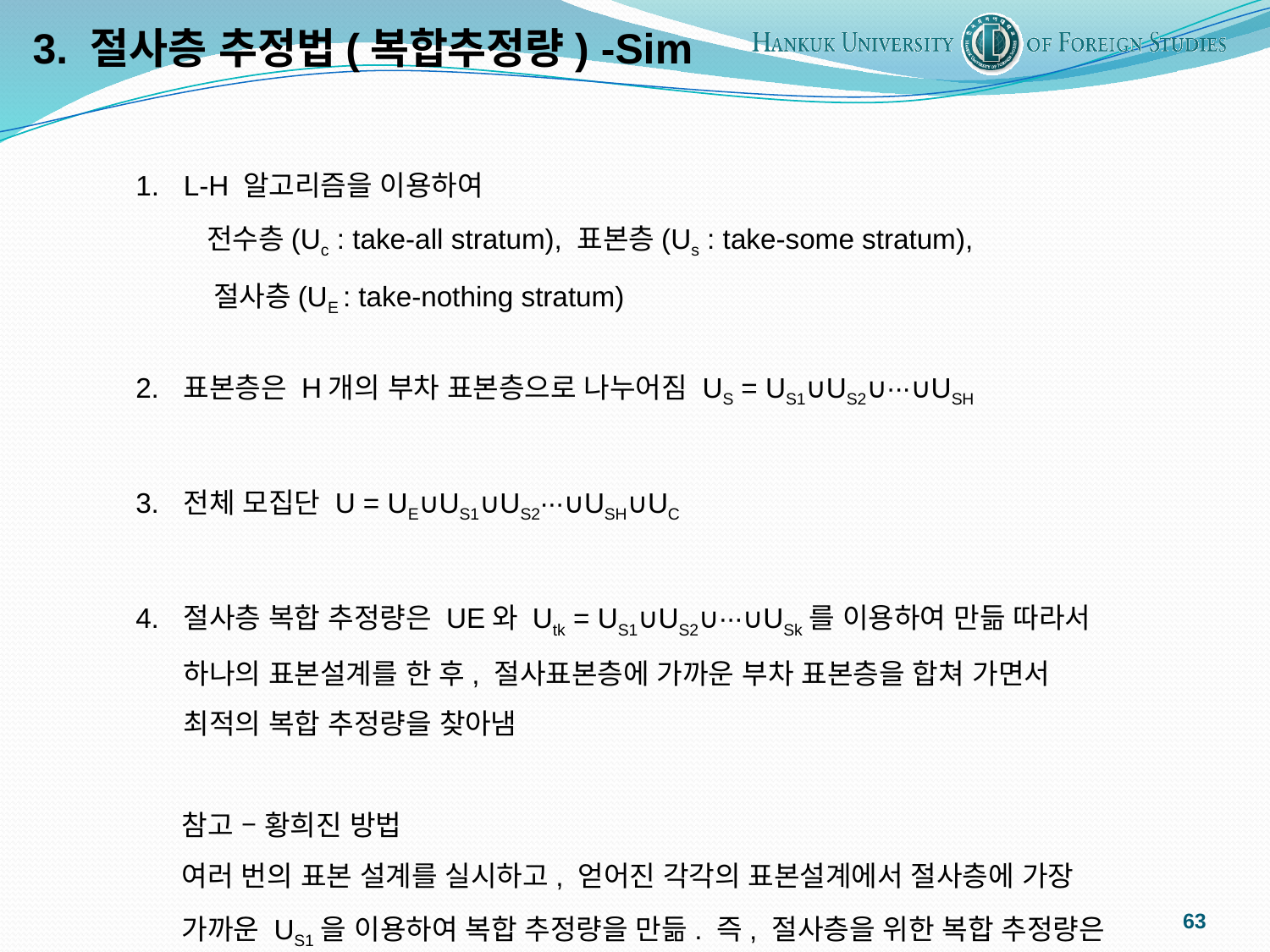

3. 절사층 추정법(복합추정량) -Sim
L-H 알고리즘을 이용하여
   전수층(Uc : take-all stratum), 표본층(Us : take-some stratum),
   절사층(UE : take-nothing stratum)
표본층은 H개의 부차 표본층으로 나누어짐 US = US1∪US2∪∙∙∙∪USH
전체 모집단 U = UE∪US1∪US2∙∙∙∪USH∪UC
절사층 복합 추정량은 UE와 Utk = US1∪US2∪∙∙∙∪USk를 이용하여 만듦 따라서 하나의 표본설계를 한 후, 절사표본층에 가까운 부차 표본층을 합쳐 가면서
최적의 복합 추정량을 찾아냄
     참고 – 황희진 방법
     여러 번의 표본 설계를 실시하고, 얻어진 각각의 표본설계에서 절사층에 가장
     가까운 US1을 이용하여 복합 추정량을 만듦. 즉, 절사층을 위한 복합 추정량은
     UE와 US1을 이용하여 만듦

63